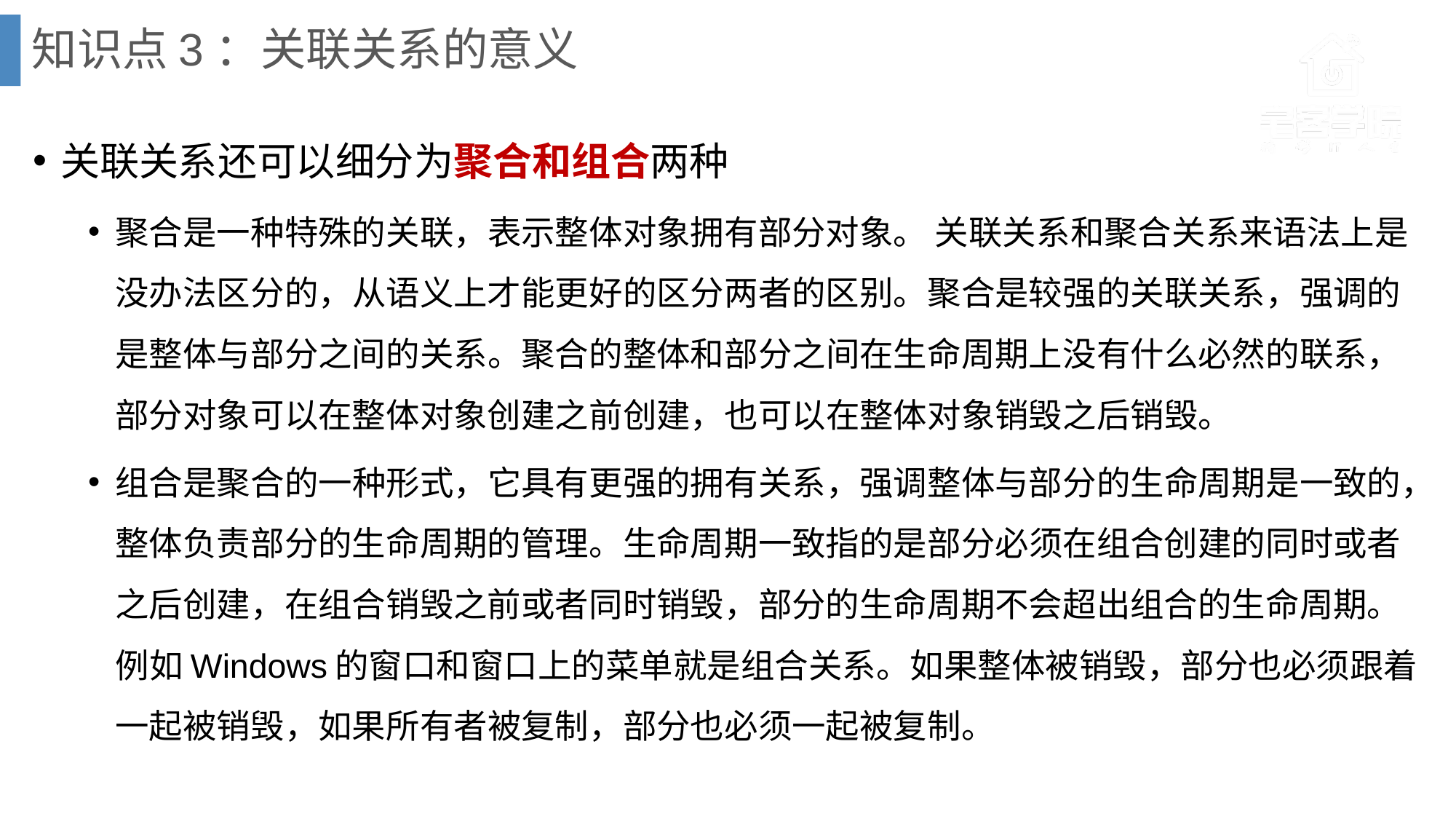

# 知识点3：关联关系的意义
关联关系还可以细分为聚合和组合两种
聚合是一种特殊的关联，表示整体对象拥有部分对象。 关联关系和聚合关系来语法上是没办法区分的，从语义上才能更好的区分两者的区别。聚合是较强的关联关系，强调的是整体与部分之间的关系。聚合的整体和部分之间在生命周期上没有什么必然的联系，部分对象可以在整体对象创建之前创建，也可以在整体对象销毁之后销毁。
组合是聚合的一种形式，它具有更强的拥有关系，强调整体与部分的生命周期是一致的，整体负责部分的生命周期的管理。生命周期一致指的是部分必须在组合创建的同时或者之后创建，在组合销毁之前或者同时销毁，部分的生命周期不会超出组合的生命周期。例如Windows的窗口和窗口上的菜单就是组合关系。如果整体被销毁，部分也必须跟着一起被销毁，如果所有者被复制，部分也必须一起被复制。